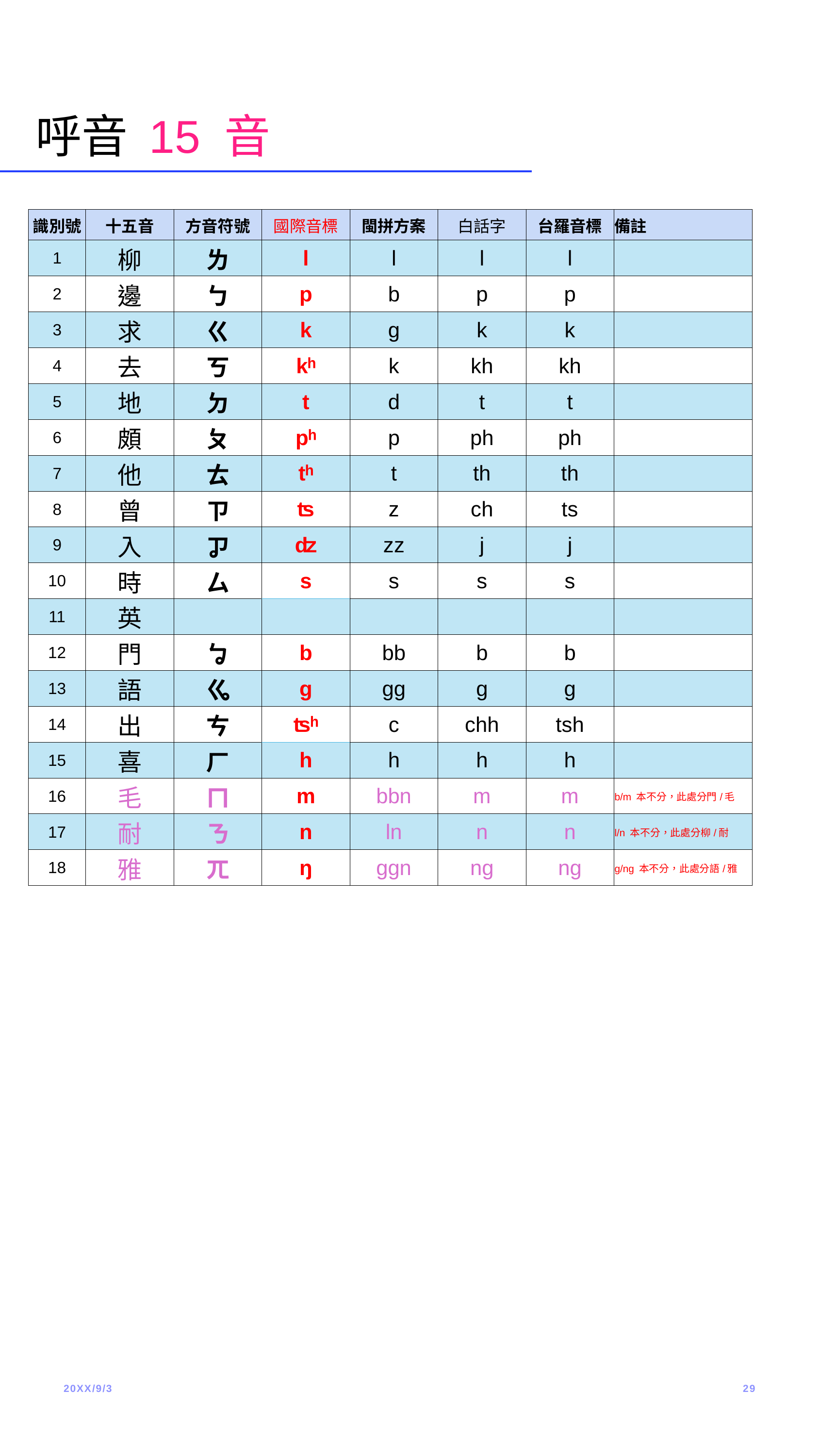

# 呼音 15 音
| 識別號 | 十五音 | 方音符號 | 國際音標 | 閩拼方案 | 白話字 | 台羅音標 | 備註 |
| --- | --- | --- | --- | --- | --- | --- | --- |
| 1 | 柳 | ㄌ | l | l | l | l |  |
| 2 | 邊 | ㄅ | p | b | p | p |  |
| 3 | 求 | ㄍ | k | g | k | k |  |
| 4 | 去 | ㄎ | kʰ | k | kh | kh |  |
| 5 | 地 | ㄉ | t | d | t | t |  |
| 6 | 頗 | ㄆ | pʰ | p | ph | ph |  |
| 7 | 他 | ㄊ | tʰ | t | th | th |  |
| 8 | 曾 | ㄗ | ʦ | z | ch | ts |  |
| 9 | 入 | ㆡ | ʣ | zz | j | j |  |
| 10 | 時 | ㄙ | s | s | s | s |  |
| 11 | 英 |  |  |  |  |  |  |
| 12 | 門 | ㆠ | b | bb | b | b |  |
| 13 | 語 | ㆣ | ɡ | gg | g | g |  |
| 14 | 出 | ㄘ | ʦʰ | c | chh | tsh |  |
| 15 | 喜 | ㄏ | h | h | h | h |  |
| 16 | 毛 | ㄇ | m | bbn | m | m | b/m 本不分，此處分門/毛 |
| 17 | 耐 | ㄋ | n | ln | n | n | l/n 本不分，此處分柳/耐 |
| 18 | 雅 | ㄫ | ŋ | ggn | ng | ng | g/ng 本不分，此處分語/雅 |
20XX/9/3
29